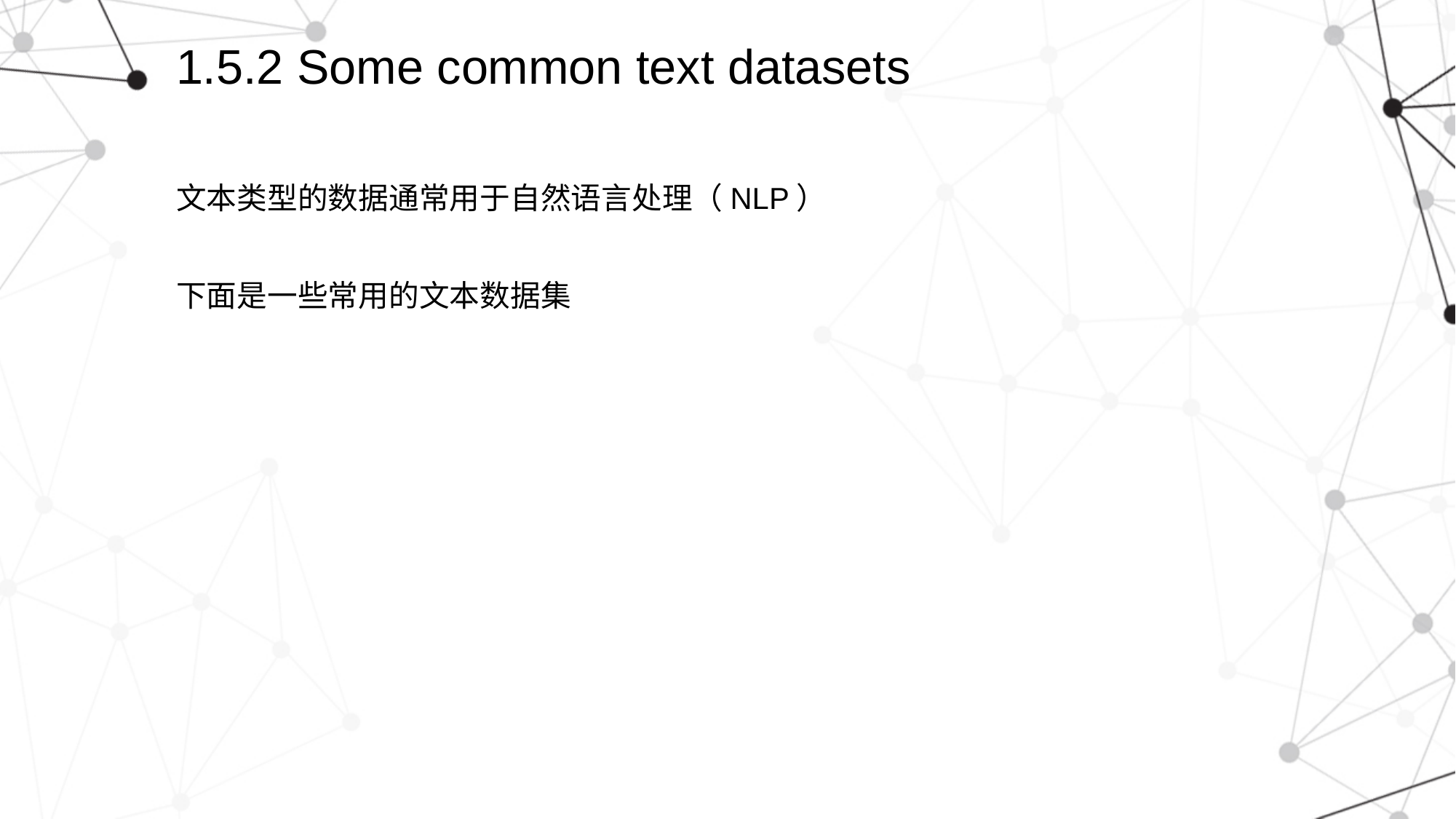

# 1.5.2 Some common text datasets
文本类型的数据通常用于自然语言处理（NLP）
下面是一些常用的文本数据集